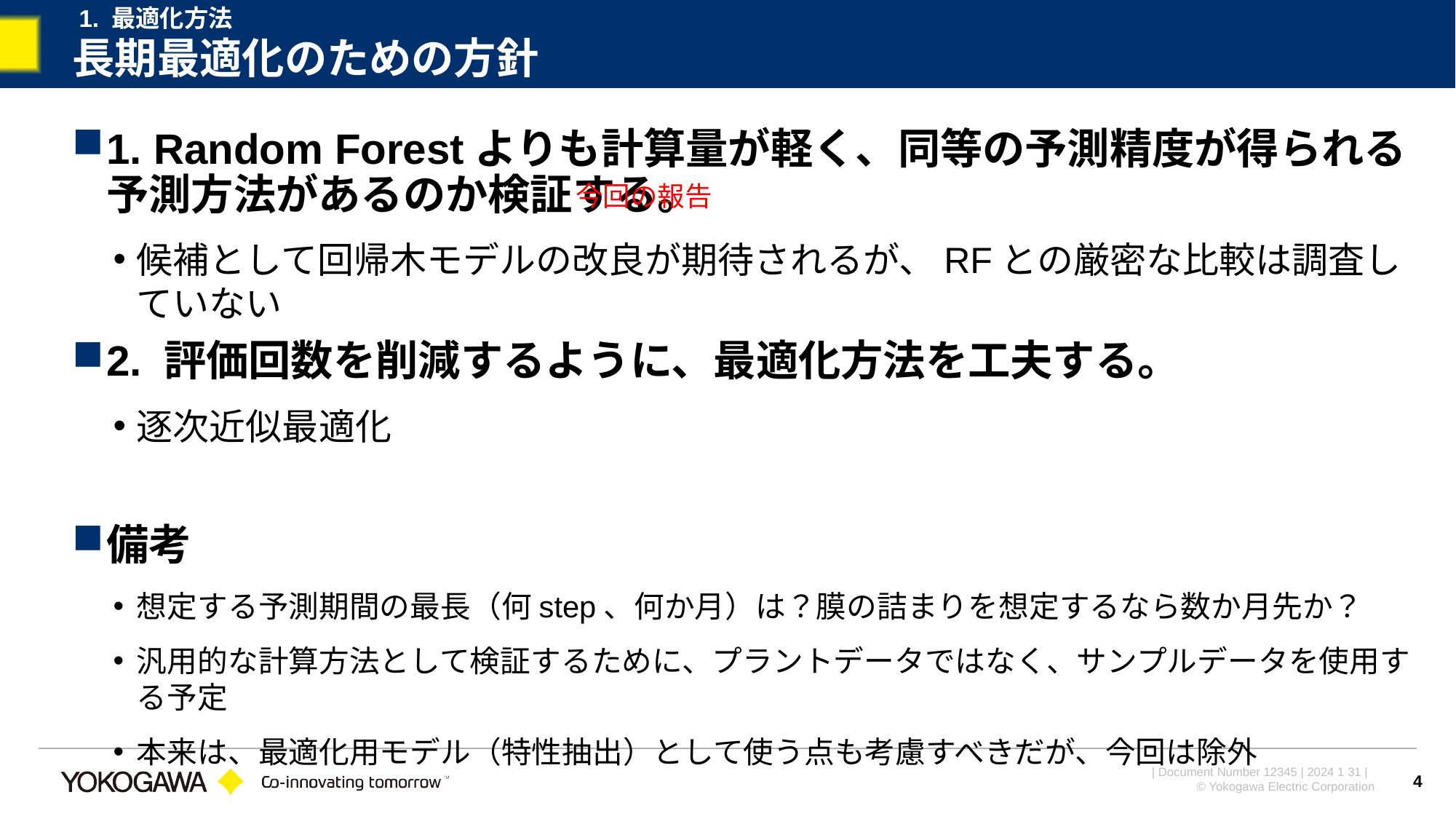

1. 最適化方法
# 長期最適化のための方針
1. Random Forestよりも計算量が軽く、同等の予測精度が得られる予測方法があるのか検証する。
候補として回帰木モデルの改良が期待されるが、RFとの厳密な比較は調査していない
2. 評価回数を削減するように、最適化方法を工夫する。
逐次近似最適化

備考
想定する予測期間の最長（何step、何か月）は？膜の詰まりを想定するなら数か月先か？
汎用的な計算方法として検証するために、プラントデータではなく、サンプルデータを使用する予定
本来は、最適化用モデル（特性抽出）として使う点も考慮すべきだが、今回は除外
今回の報告
4